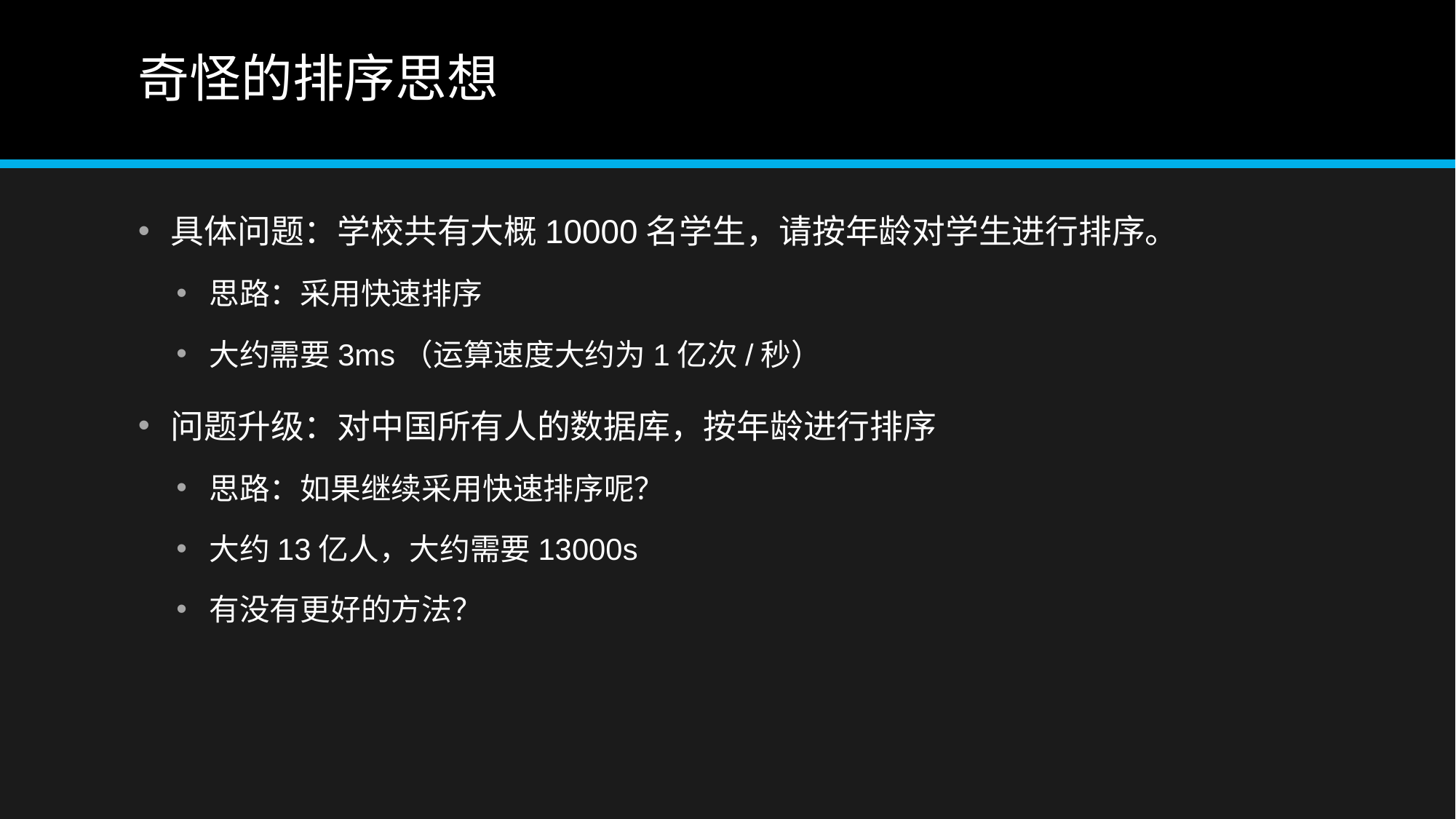

# 奇怪的排序思想
具体问题：学校共有大概10000名学生，请按年龄对学生进行排序。
思路：采用快速排序
大约需要3ms（运算速度大约为1亿次/秒）
问题升级：对中国所有人的数据库，按年龄进行排序
思路：如果继续采用快速排序呢？
大约13亿人，大约需要13000s
有没有更好的方法？